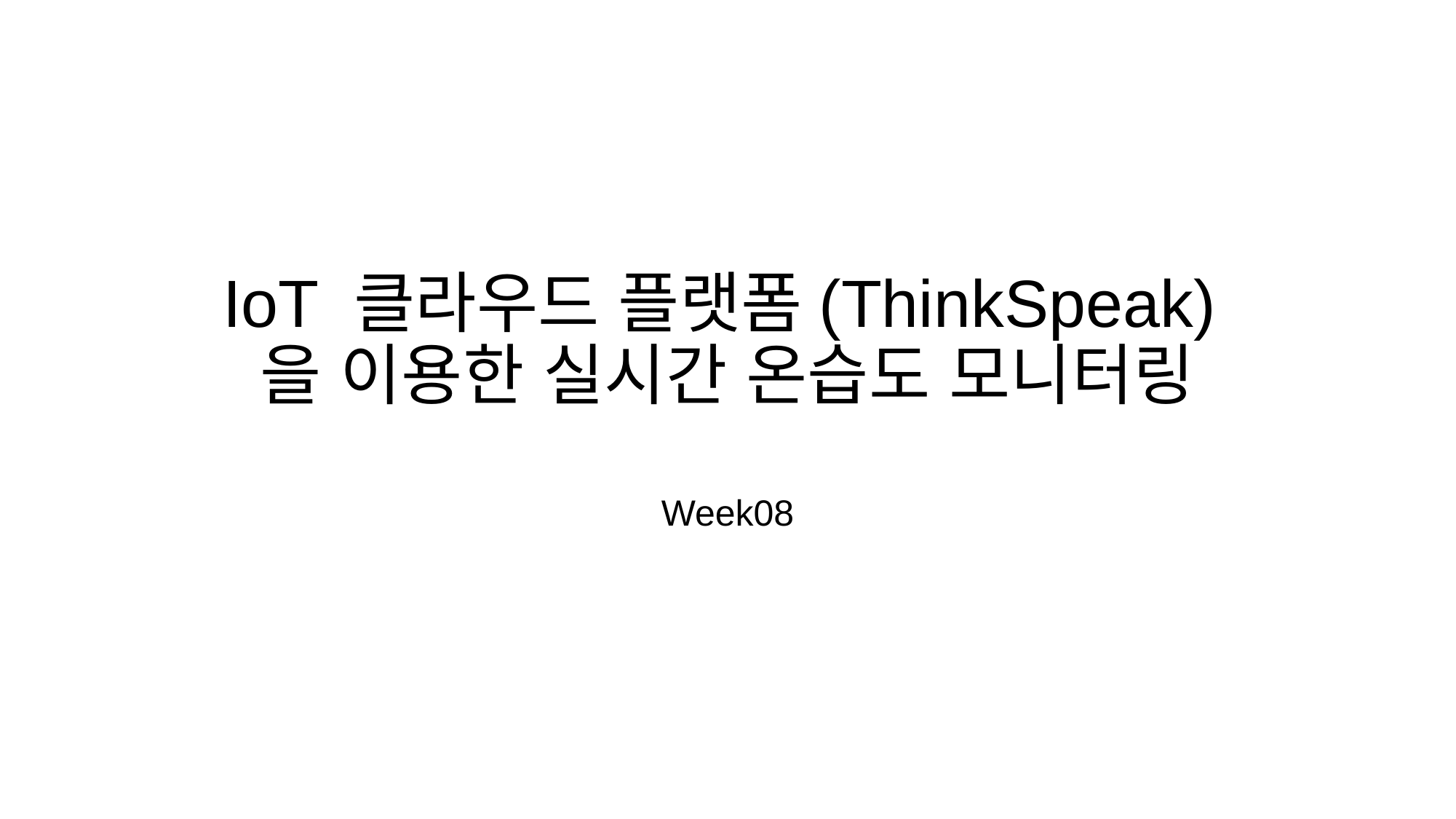

# IoT 클라우드 플랫폼(ThinkSpeak)을 이용한 실시간 온습도 모니터링

Week08